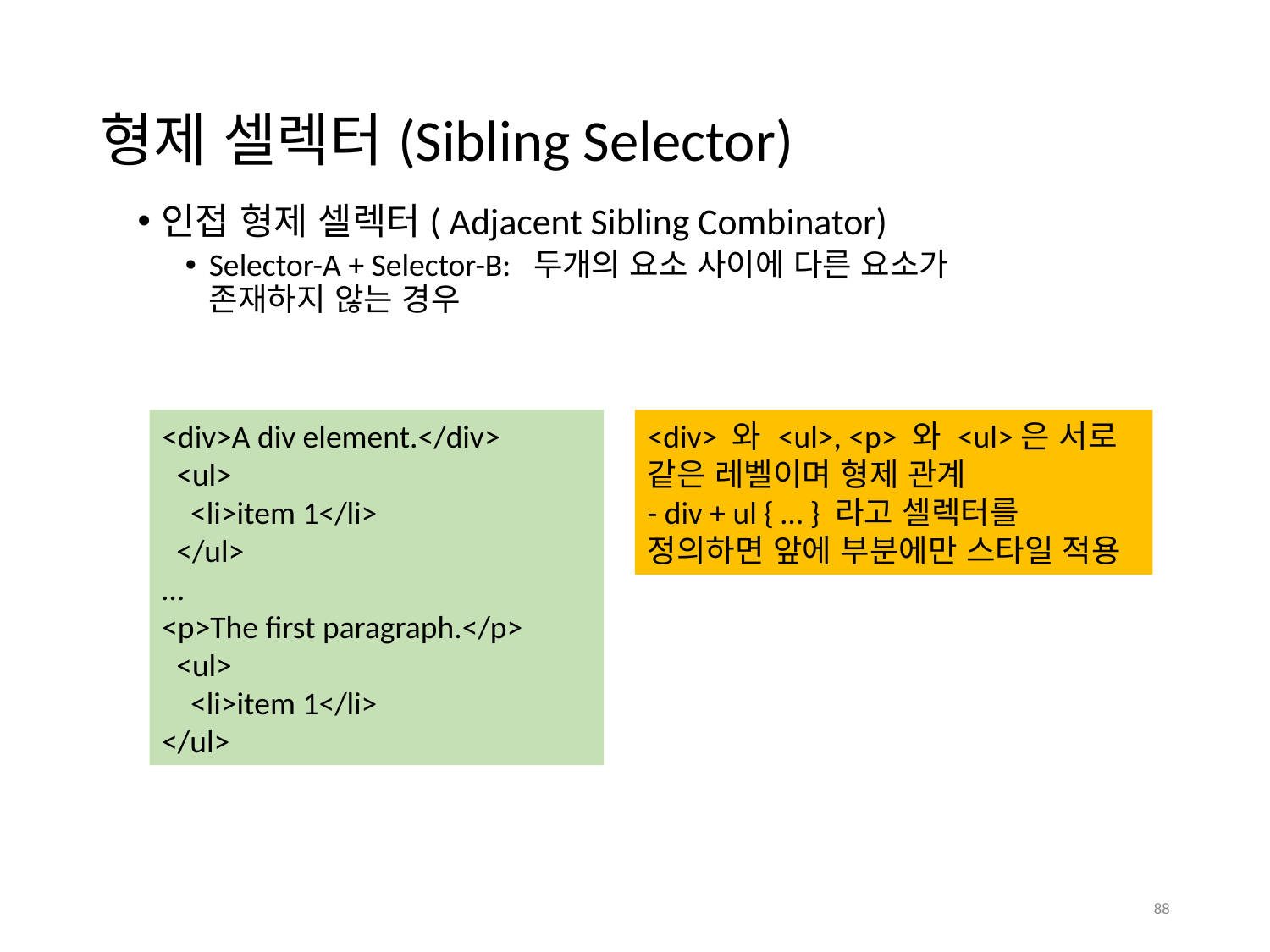

# 형제 셀렉터(Sibling Selector)
인접 형제 셀렉터( Adjacent Sibling Combinator)
Selector-A + Selector-B:  두개의 요소 사이에 다른 요소가 존재하지 않는 경우

<div>A div element.</div>
  <ul>
    <li>item 1</li>
  </ul>
…
<p>The first paragraph.</p>
  <ul>
    <li>item 1</li>
</ul>
<div> 와 <ul>, <p> 와 <ul>은 서로 같은 레벨이며 형제 관계
- div + ul { … } 라고 셀렉터를 정의하면 앞에 부분에만 스타일 적용

88